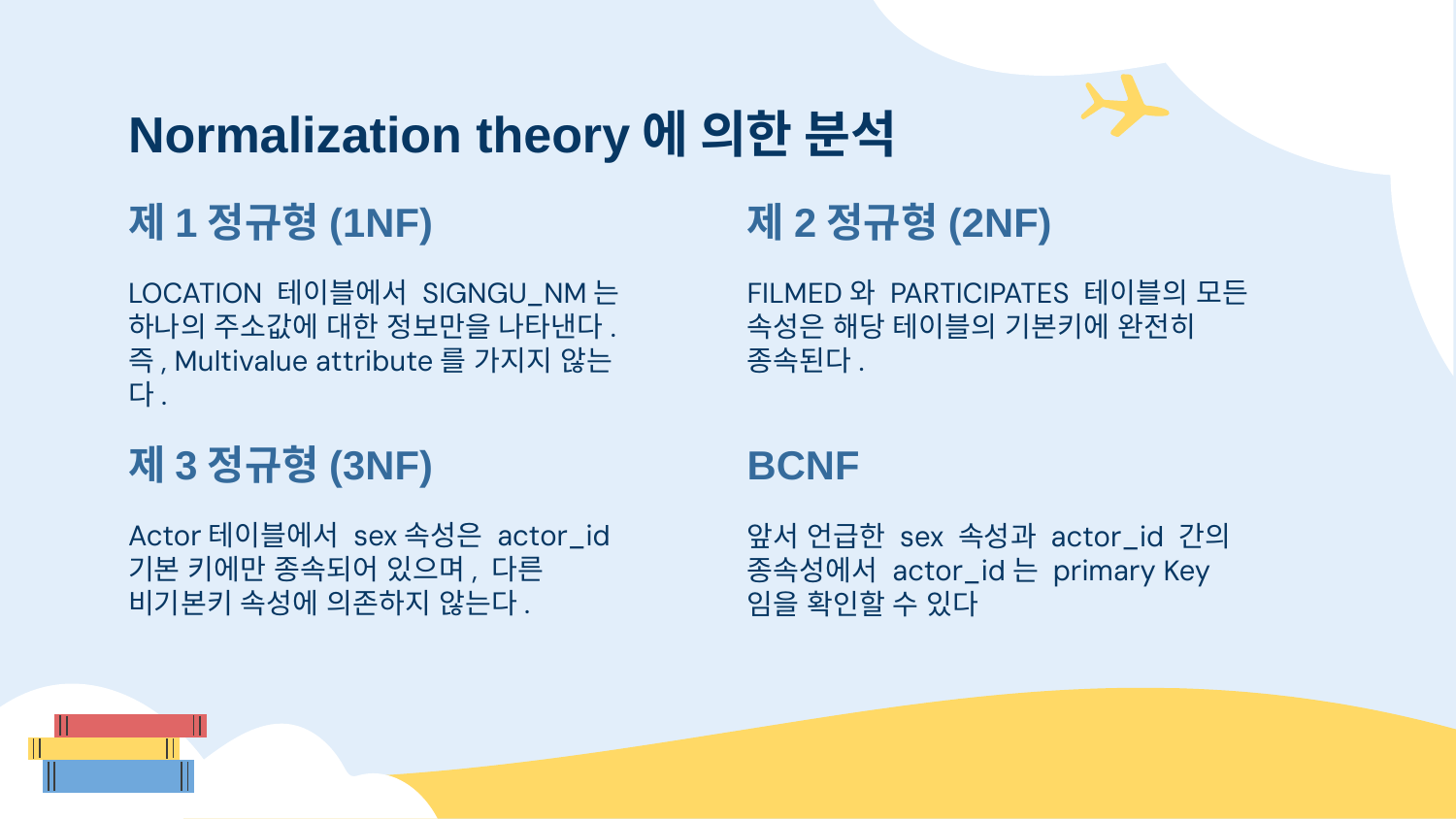

Normalization theory에 의한 분석
# 제1정규형(1NF)
제2정규형(2NF)
LOCATION 테이블에서 SIGNGU_NM는 하나의 주소값에 대한 정보만을 나타낸다. 즉, Multivalue attribute를 가지지 않는다.
FILMED와 PARTICIPATES 테이블의 모든 속성은 해당 테이블의 기본키에 완전히 종속된다.
제3정규형(3NF)
BCNF
Actor테이블에서 sex속성은 actor_id 기본 키에만 종속되어 있으며, 다른 비기본키 속성에 의존하지 않는다.
앞서 언급한 sex 속성과 actor_id 간의 종속성에서 actor_id는 primary Key임을 확인할 수 있다